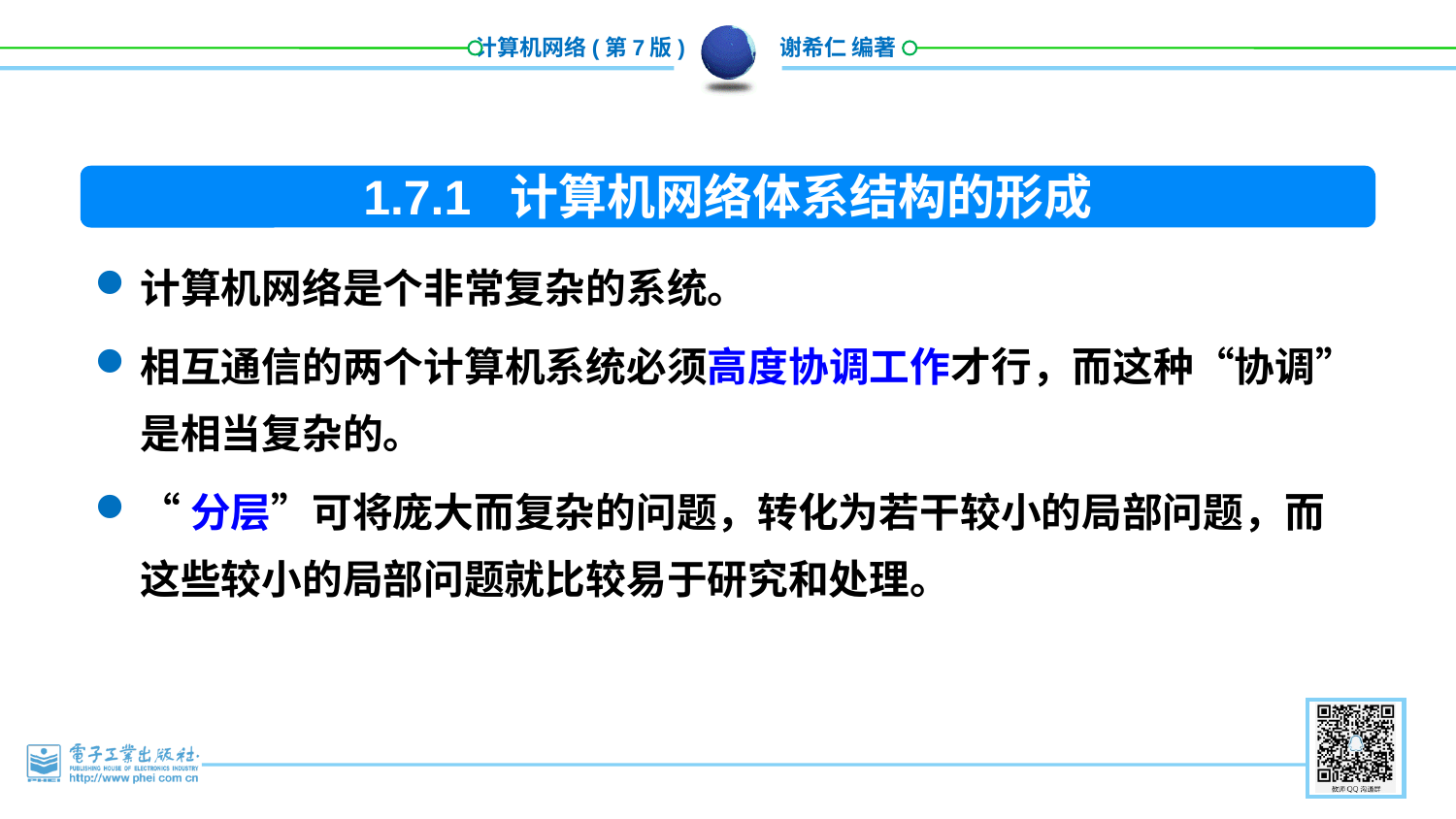

1.7.1  计算机网络体系结构的形成

计算机网络是个非常复杂的系统。
相互通信的两个计算机系统必须高度协调工作才行，而这种“协调”是相当复杂的。
“分层”可将庞大而复杂的问题，转化为若干较小的局部问题，而这些较小的局部问题就比较易于研究和处理。